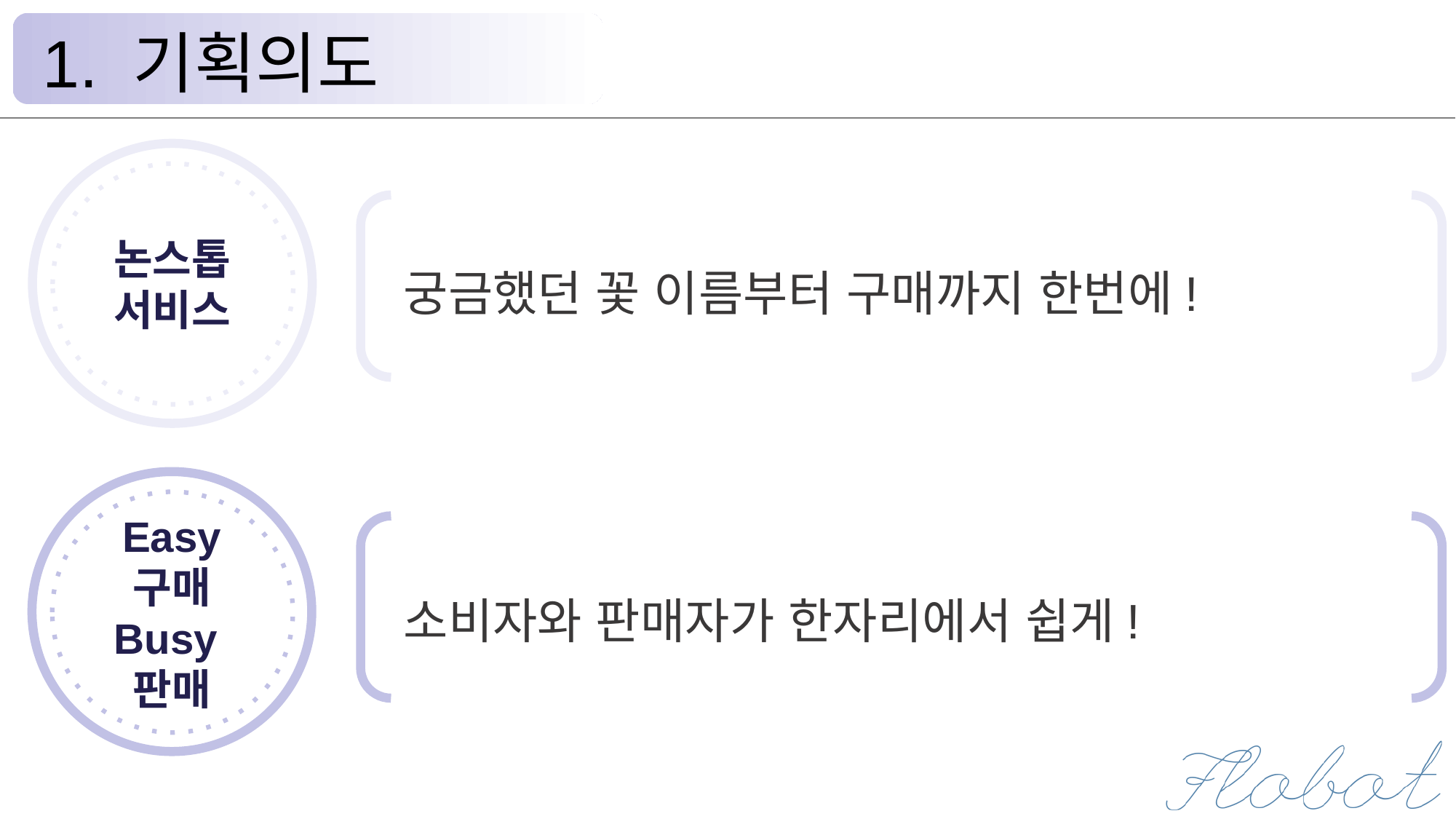

1. 기획의도

논스톱 서비스

궁금했던 꽃 이름부터 구매까지 한번에!
Easy
구매
Busy
판매

소비자와 판매자가 한자리에서 쉽게!